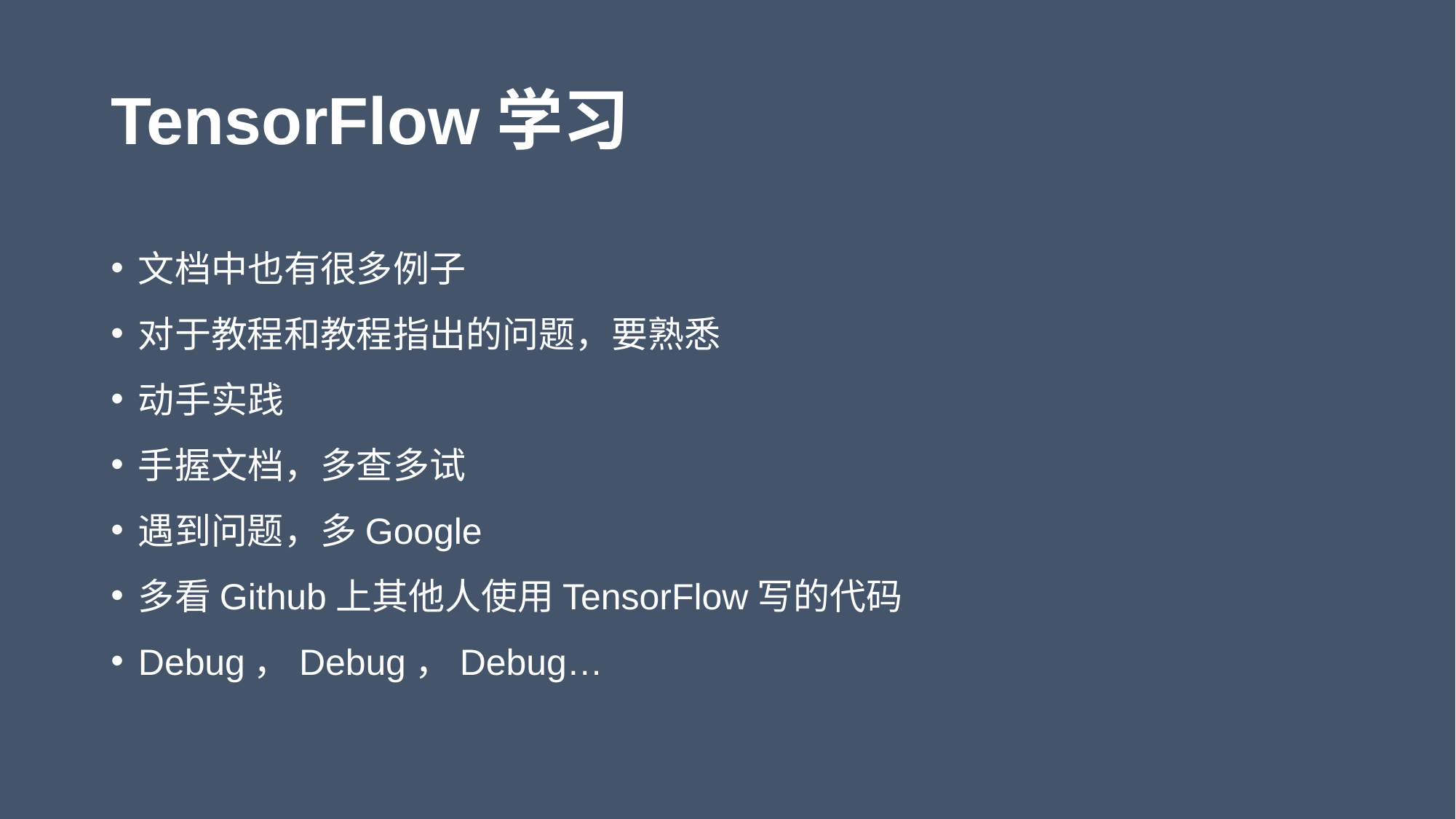

# TensorFlow学习
文档中也有很多例子
对于教程和教程指出的问题，要熟悉
动手实践
手握文档，多查多试
遇到问题，多Google
多看Github上其他人使用TensorFlow写的代码
Debug，Debug，Debug…